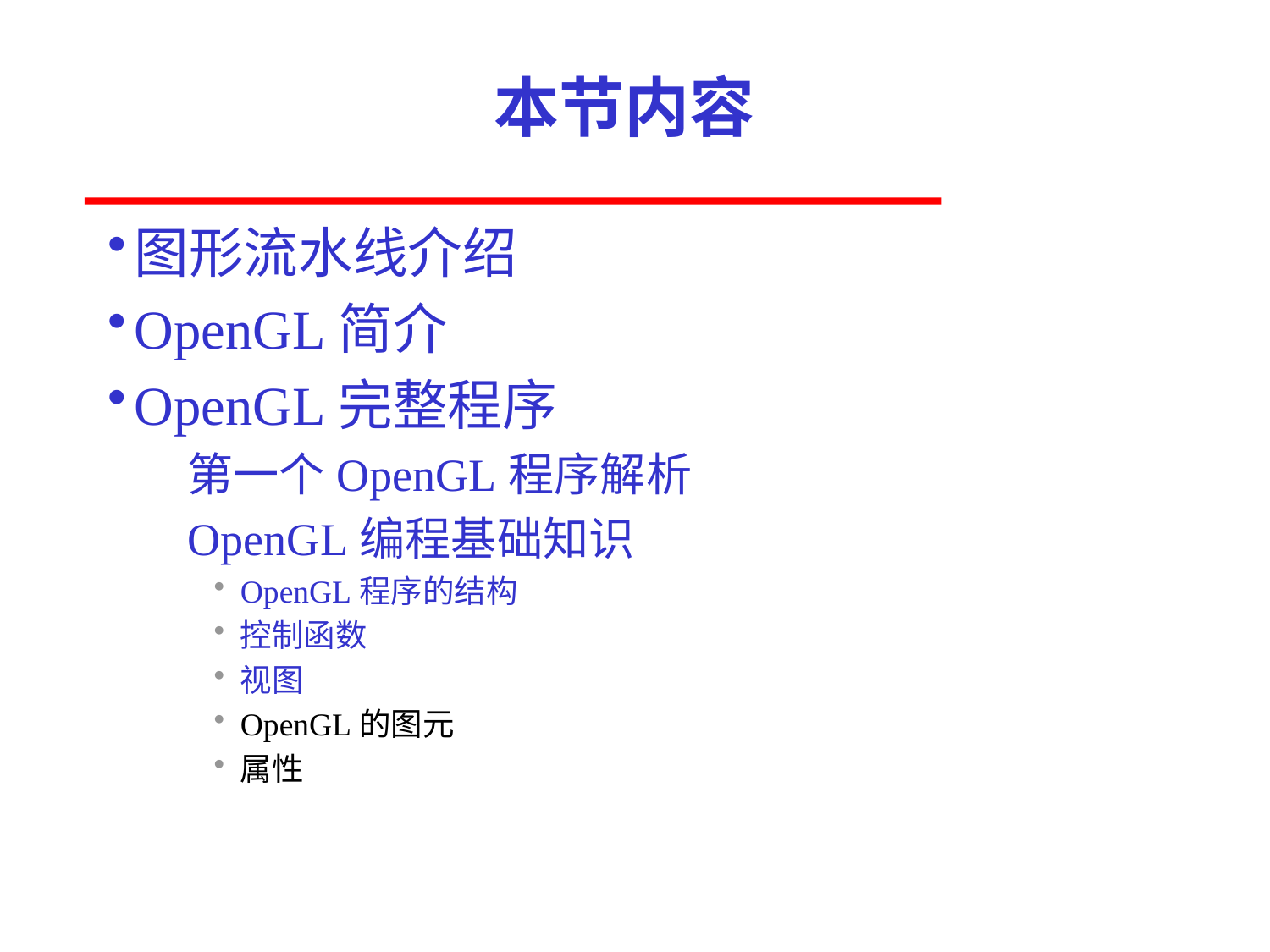

# 本节内容
图形流水线介绍
OpenGL简介
OpenGL完整程序
第一个OpenGL程序解析
OpenGL编程基础知识
OpenGL程序的结构
控制函数
视图
OpenGL的图元
属性
66